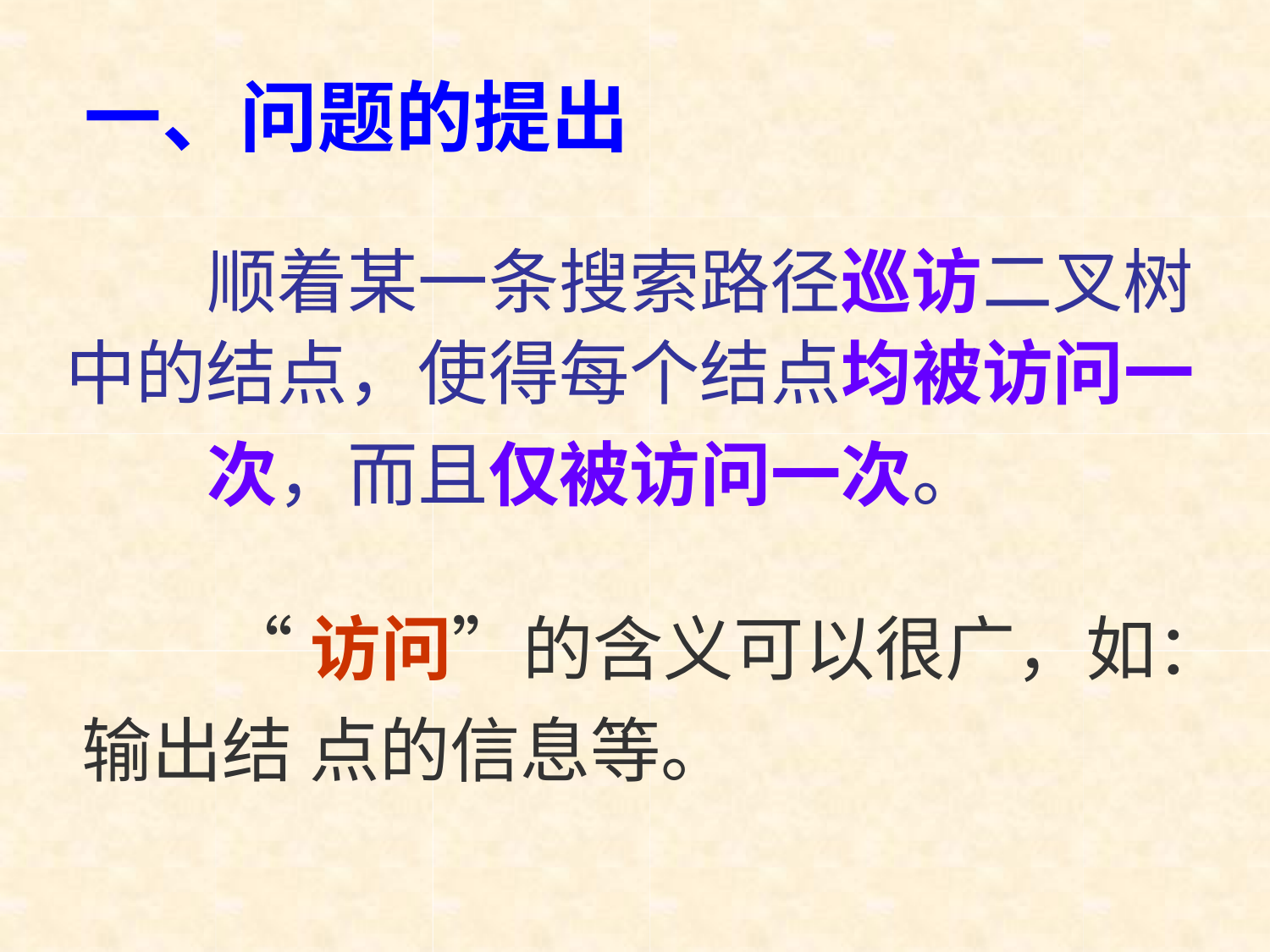

# 一、问题的提出
顺着某一条搜索路径巡访二叉树 中的结点，使得每个结点均被访问一
次，而且仅被访问一次。

“访问”的含义可以很广，如：输出结 点的信息等。